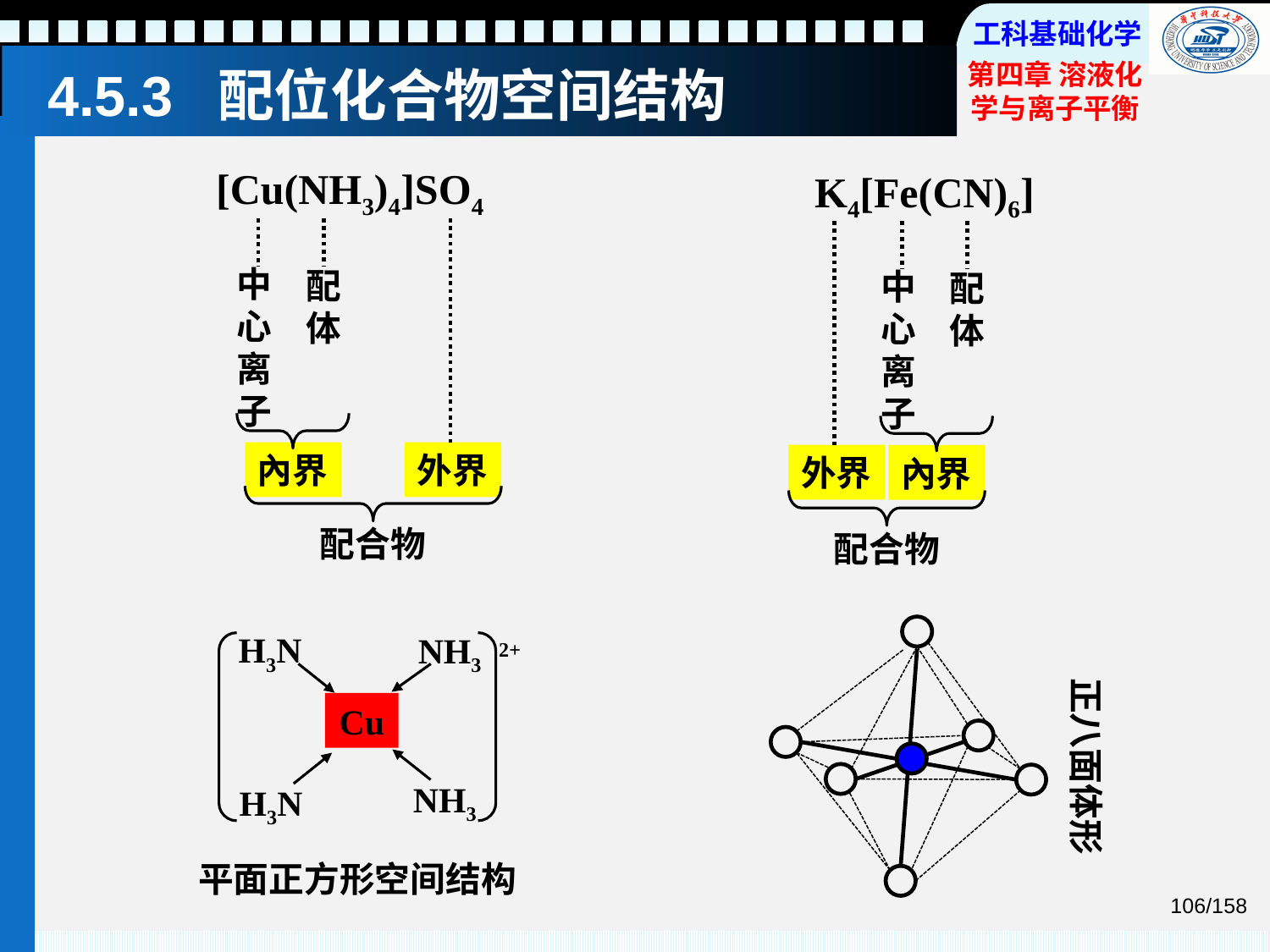

# 4.5.3  配位化合物空间结构
[Cu(NH3)4]SO4
中心离子
配体

外界
內界
配合物
K4[Fe(CN)6]
中心离子
配体

外界
內界
配合物

H3N
NH3
2+

正八面体形
Cu

NH3
H3N
平面正方形空间结构